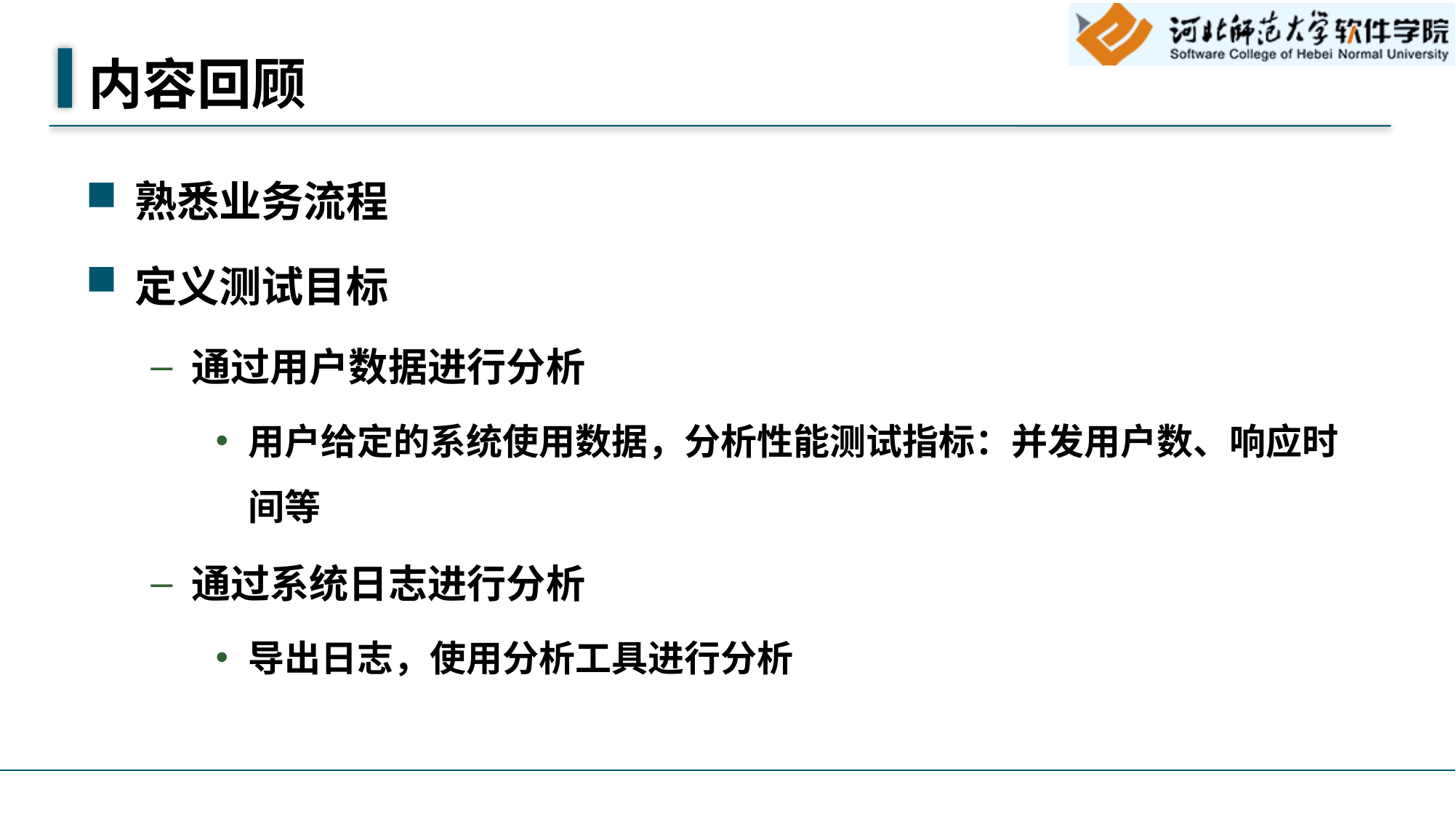

# 内容回顾
熟悉业务流程
定义测试目标
通过用户数据进行分析
用户给定的系统使用数据，分析性能测试指标：并发用户数、响应时间等
通过系统日志进行分析
导出日志，使用分析工具进行分析